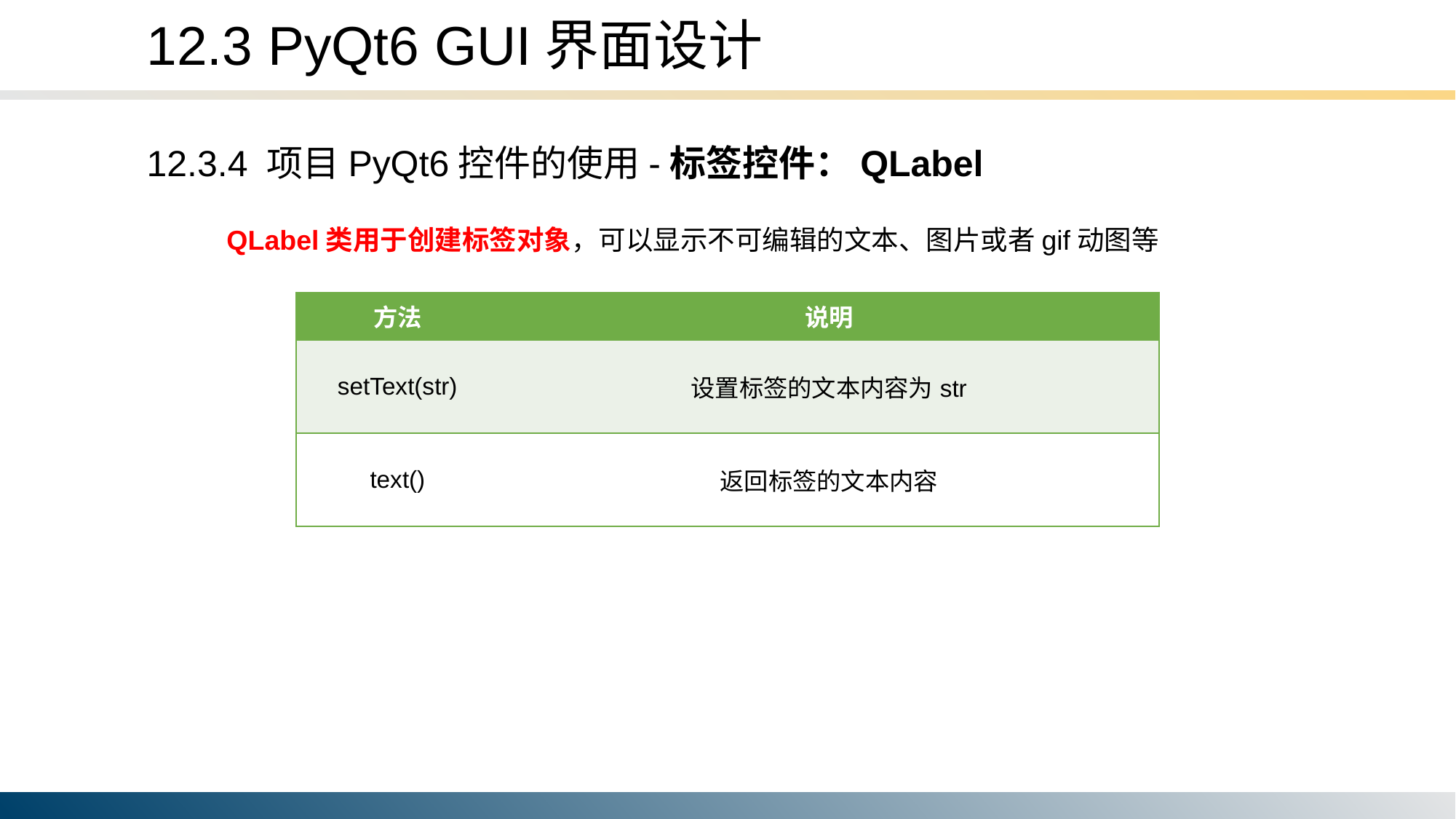

12.3 PyQt6 GUI界面设计
12.3.4 项目PyQt6控件的使用-标签控件：QLabel
QLabel类用于创建标签对象，可以显示不可编辑的文本、图片或者gif动图等
| 方法 | 说明 |
| --- | --- |
| setText(str) | 设置标签的文本内容为str |
| text() | 返回标签的文本内容 |